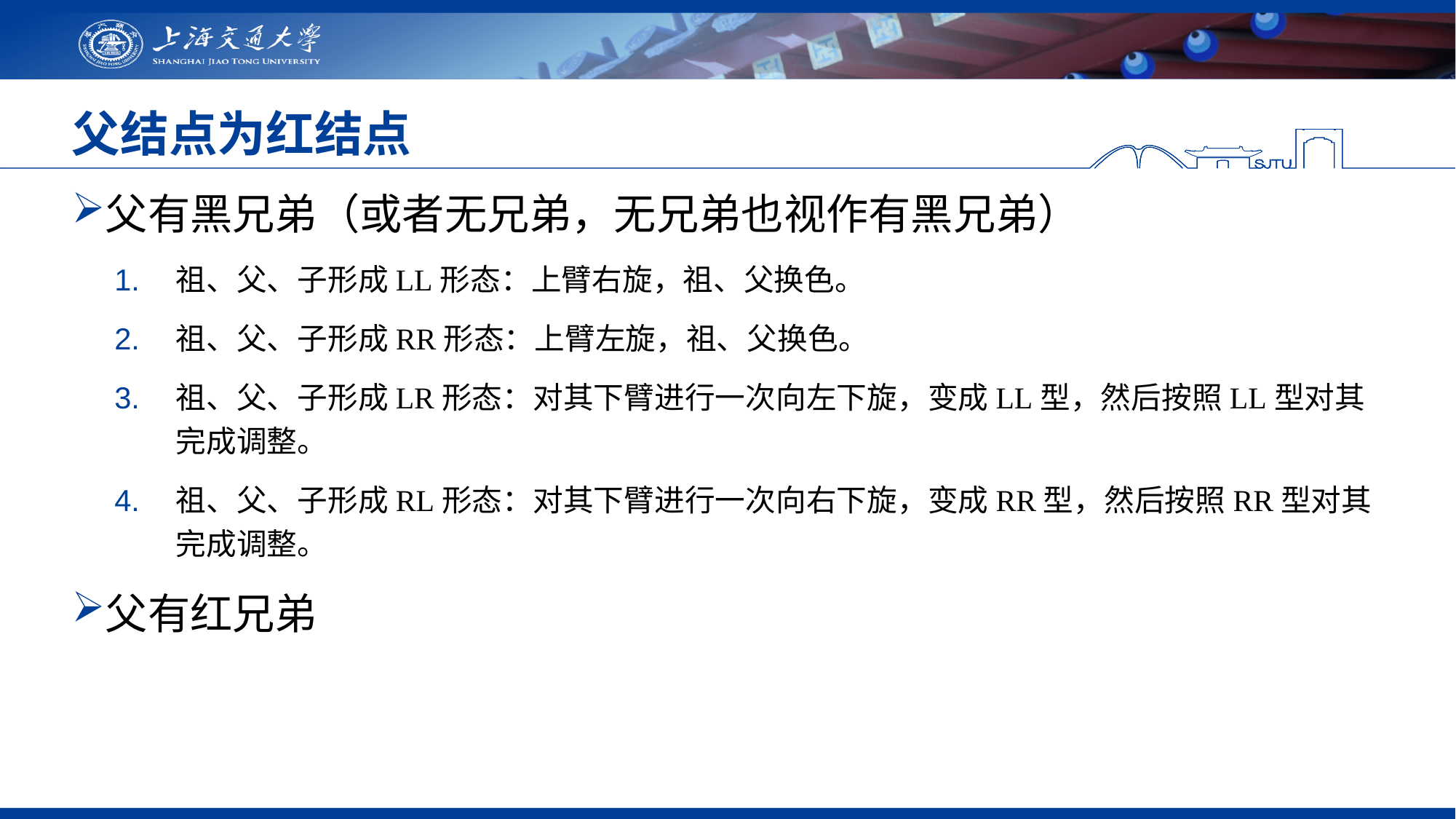

父结点为红结点
父有黑兄弟（或者无兄弟，无兄弟也视作有黑兄弟）
祖、父、子形成LL形态：上臂右旋，祖、父换色。
祖、父、子形成RR形态：上臂左旋，祖、父换色。
祖、父、子形成LR形态：对其下臂进行一次向左下旋，变成LL型，然后按照LL型对其完成调整。
祖、父、子形成RL形态：对其下臂进行一次向右下旋，变成RR型，然后按照RR型对其完成调整。
父有红兄弟